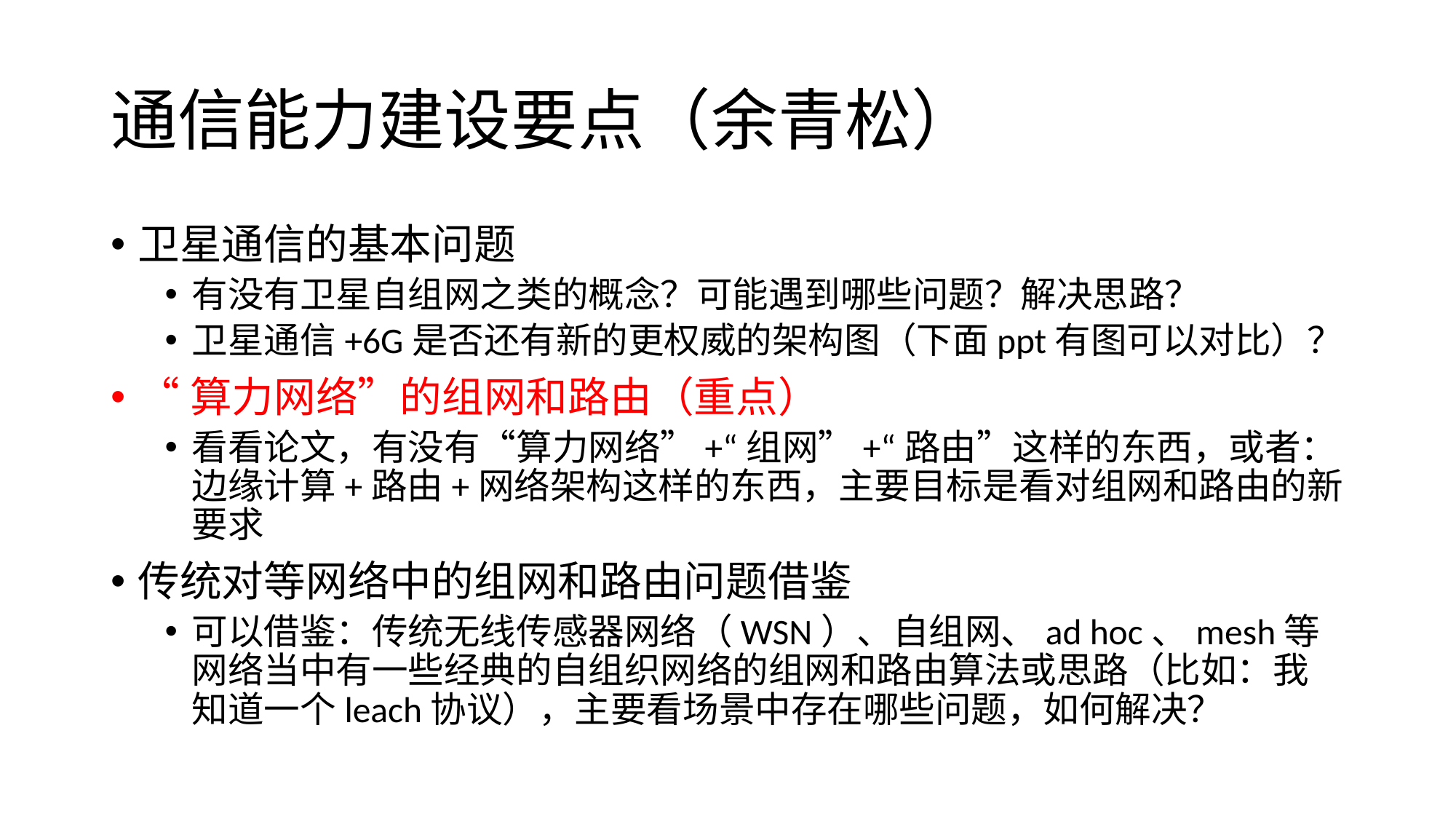

# 通信能力建设要点（余青松）
卫星通信的基本问题
有没有卫星自组网之类的概念？可能遇到哪些问题？解决思路？
卫星通信+6G是否还有新的更权威的架构图（下面ppt有图可以对比）？
“算力网络”的组网和路由（重点）
看看论文，有没有“算力网络”+“组网”+“路由”这样的东西，或者：边缘计算+路由+网络架构这样的东西，主要目标是看对组网和路由的新要求
传统对等网络中的组网和路由问题借鉴
可以借鉴：传统无线传感器网络（WSN）、自组网、ad hoc、mesh等网络当中有一些经典的自组织网络的组网和路由算法或思路（比如：我知道一个leach协议），主要看场景中存在哪些问题，如何解决？